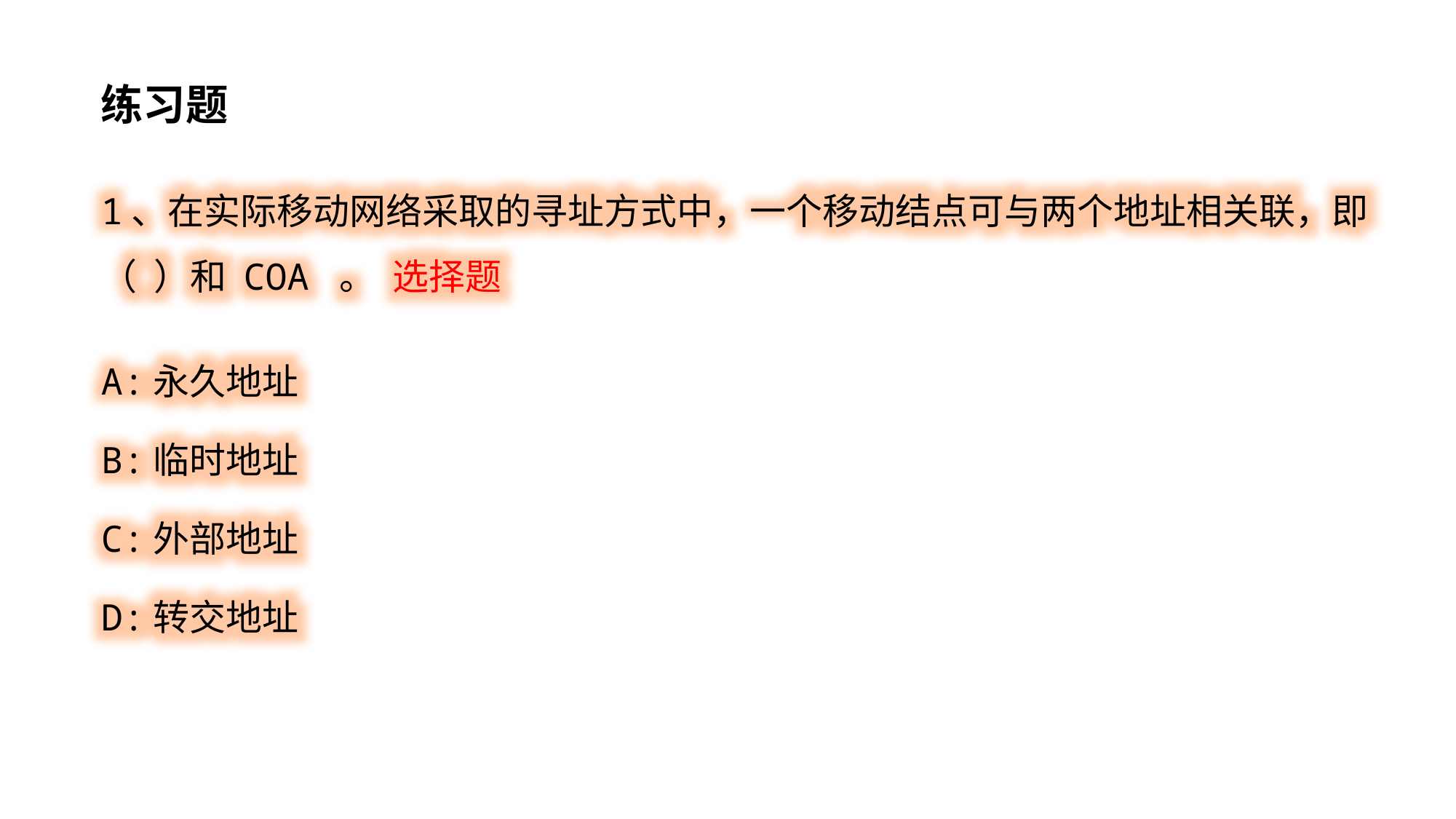

练习题
1、在实际移动网络采取的寻址方式中，一个移动结点可与两个地址相关联，即（  ）和 COA 。  选择题

A:永久地址

B:临时地址

C:外部地址

D:转交地址